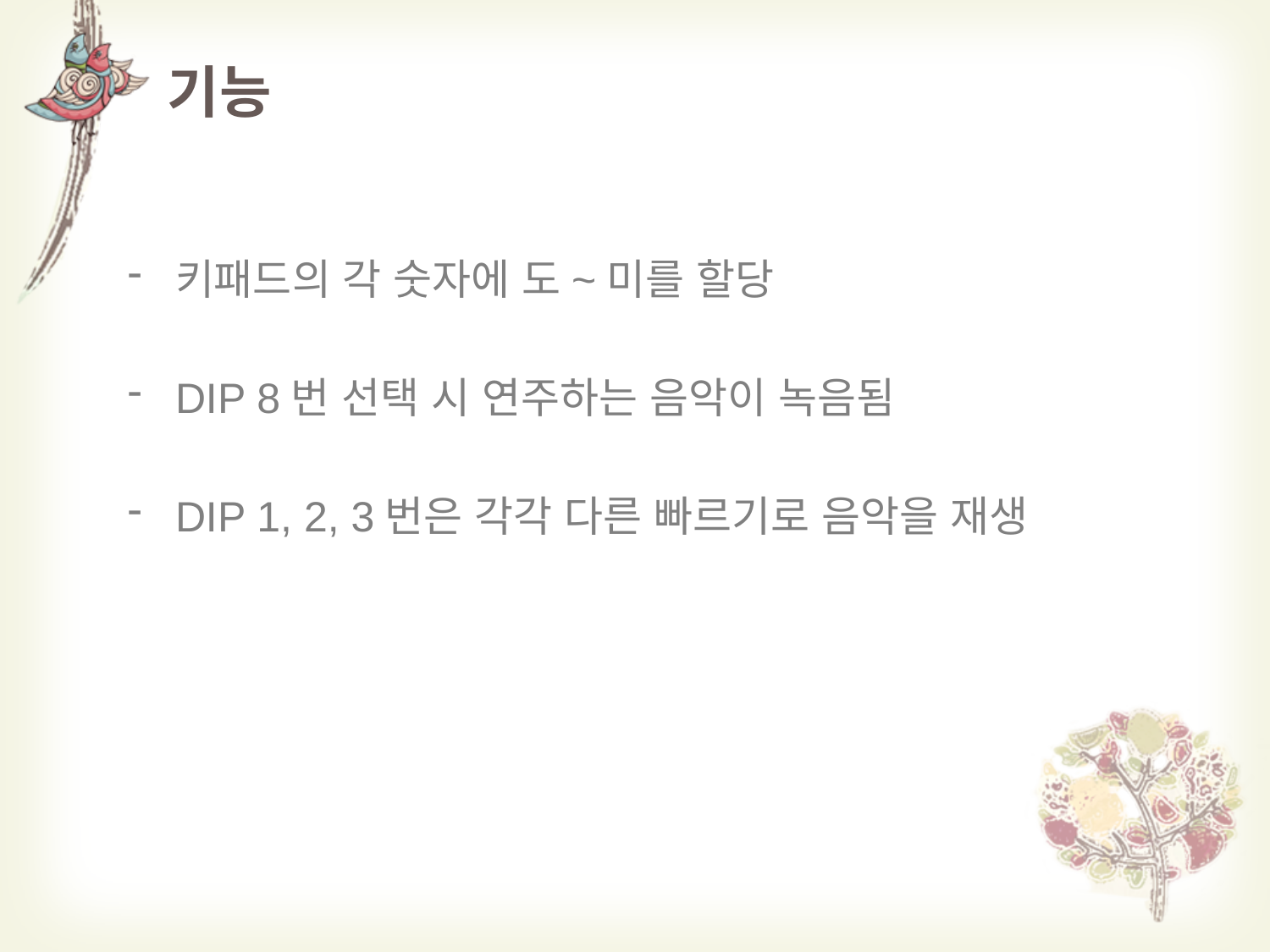

# 기능
키패드의 각 숫자에 도~미를 할당

DIP 8번 선택 시 연주하는 음악이 녹음됨

DIP 1, 2, 3번은 각각 다른 빠르기로 음악을 재생